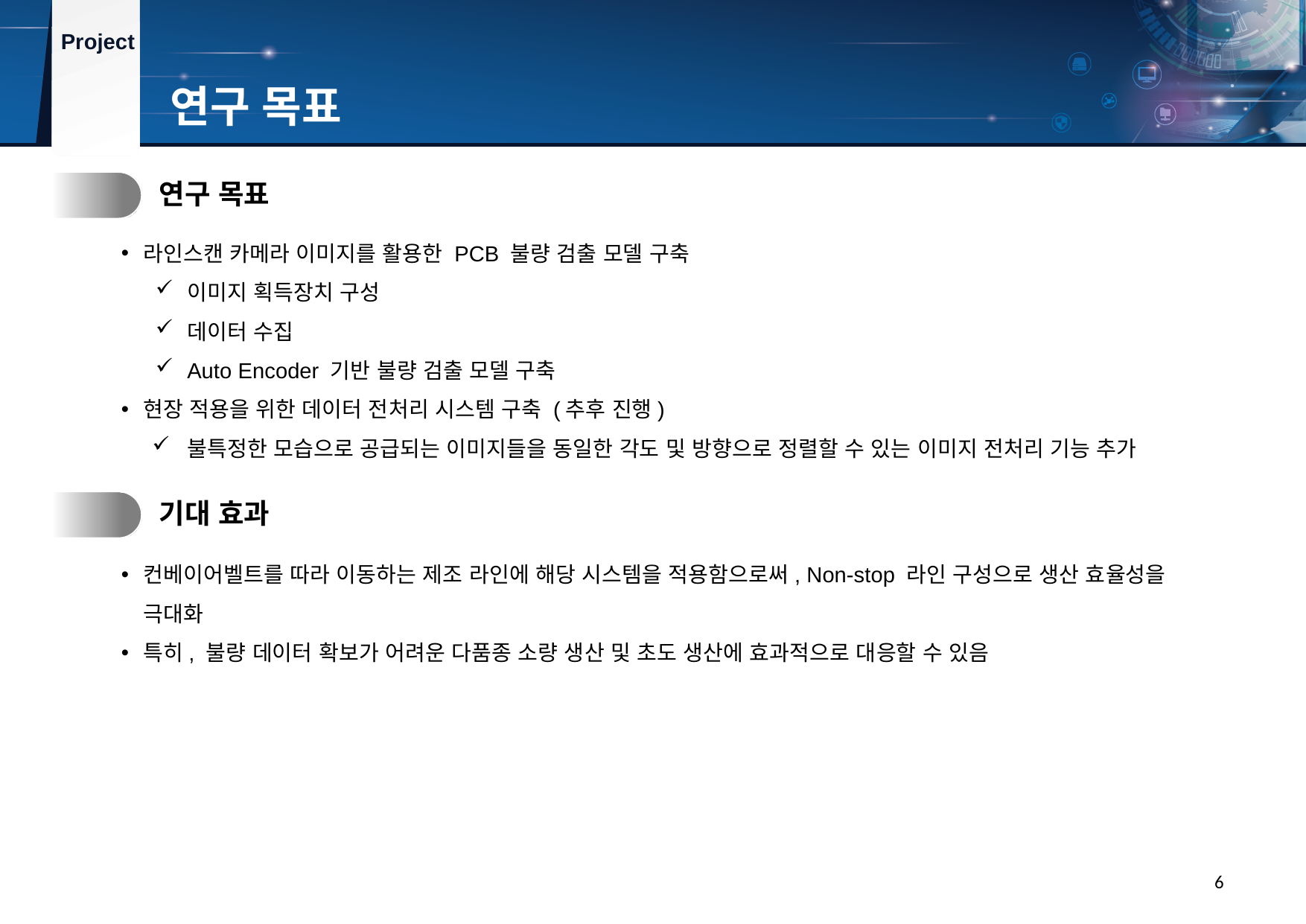

연구 목표

1.
연구 목표
라인스캔 카메라 이미지를 활용한 PCB 불량 검출 모델 구축
이미지 획득장치 구성
데이터 수집
Auto Encoder 기반 불량 검출 모델 구축
현장 적용을 위한 데이터 전처리 시스템 구축 (추후 진행)
불특정한 모습으로 공급되는 이미지들을 동일한 각도 및 방향으로 정렬할 수 있는 이미지 전처리 기능 추가

2.
기대 효과
컨베이어벨트를 따라 이동하는 제조 라인에 해당 시스템을 적용함으로써, Non-stop 라인 구성으로 생산 효율성을 극대화
특히, 불량 데이터 확보가 어려운 다품종 소량 생산 및 초도 생산에 효과적으로 대응할 수 있음
6